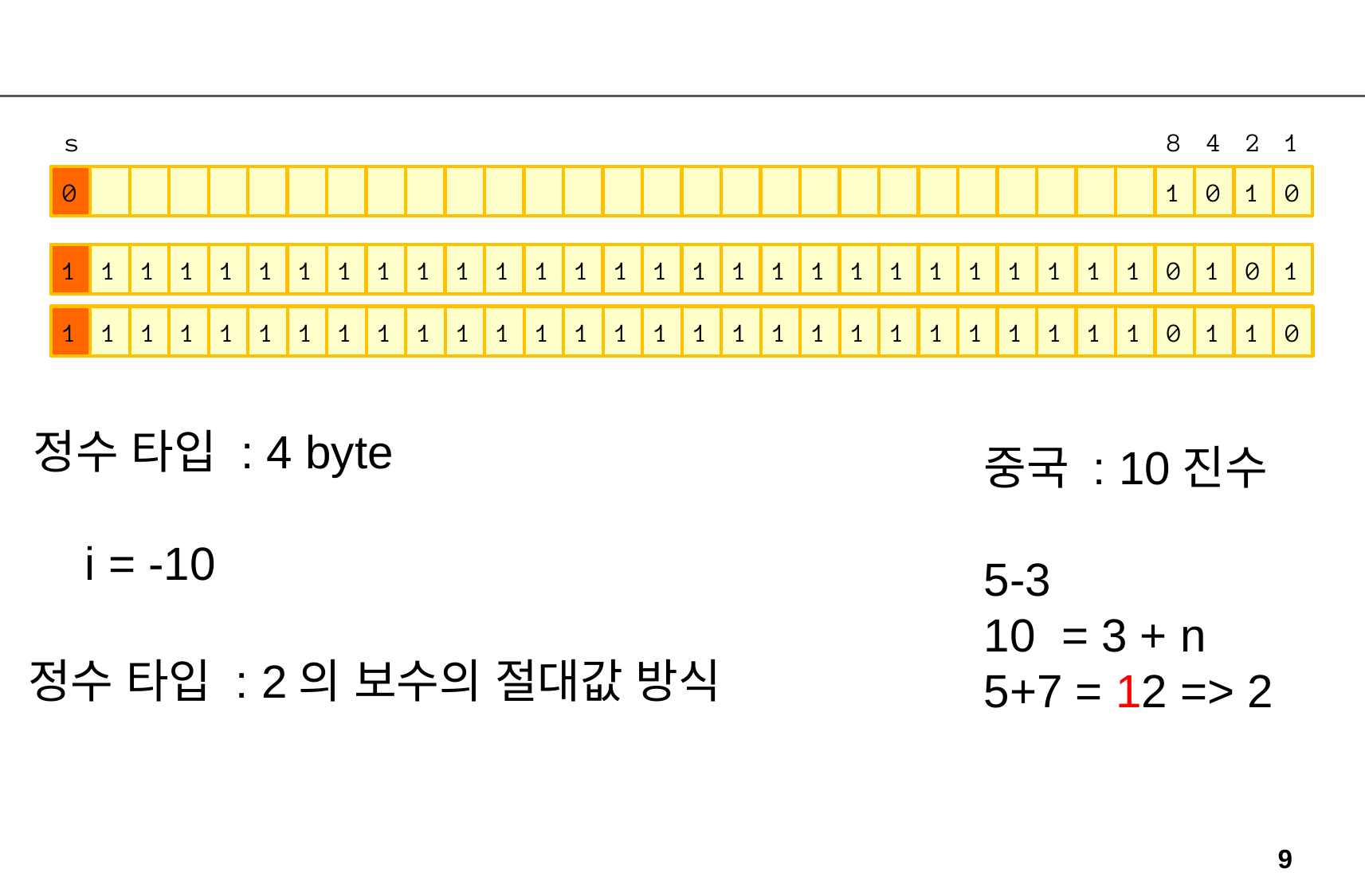

s
8
4
2
1
0

1
0
1
0
1
1
1
1
1
1
1
1
1
1
1
1
1
1
1
1
1
1
1
1
1
1
1
1
1
1
1
1
0
1
0
1
1
1
1
1
1
1
1
1
1
1
1
1
1
1
1
1
1
1
1
1
1
1
1
1
1
1
1
1
0
1
1
0
정수 타입 : 4 byte

    i = -10
중국 : 10진수

5-3
10  = 3 + n
5+7 = 12 => 2
정수 타입 : 2의 보수의 절대값 방식